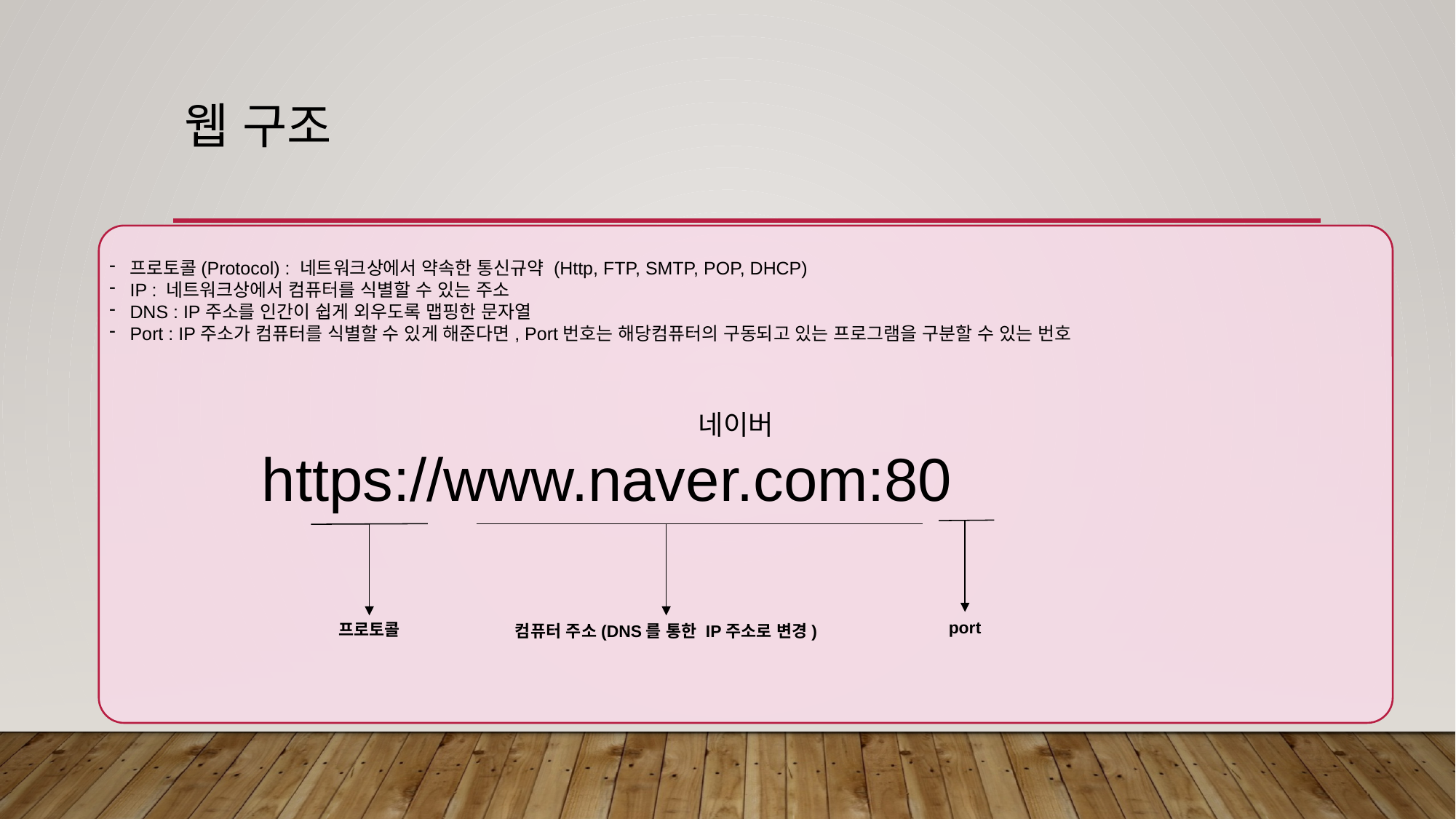

# 웹 구조

프로토콜(Protocol) : 네트워크상에서 약속한 통신규약 (Http, FTP, SMTP, POP, DHCP)
IP : 네트워크상에서 컴퓨터를 식별할 수 있는 주소
DNS : IP주소를 인간이 쉽게 외우도록 맵핑한 문자열
Port : IP주소가 컴퓨터를 식별할 수 있게 해준다면, Port번호는 해당컴퓨터의 구동되고 있는 프로그램을 구분할 수 있는 번호
네이버
         https://www.naver.com:80
port
프로토콜
컴퓨터 주소(DNS를 통한 IP주소로 변경)